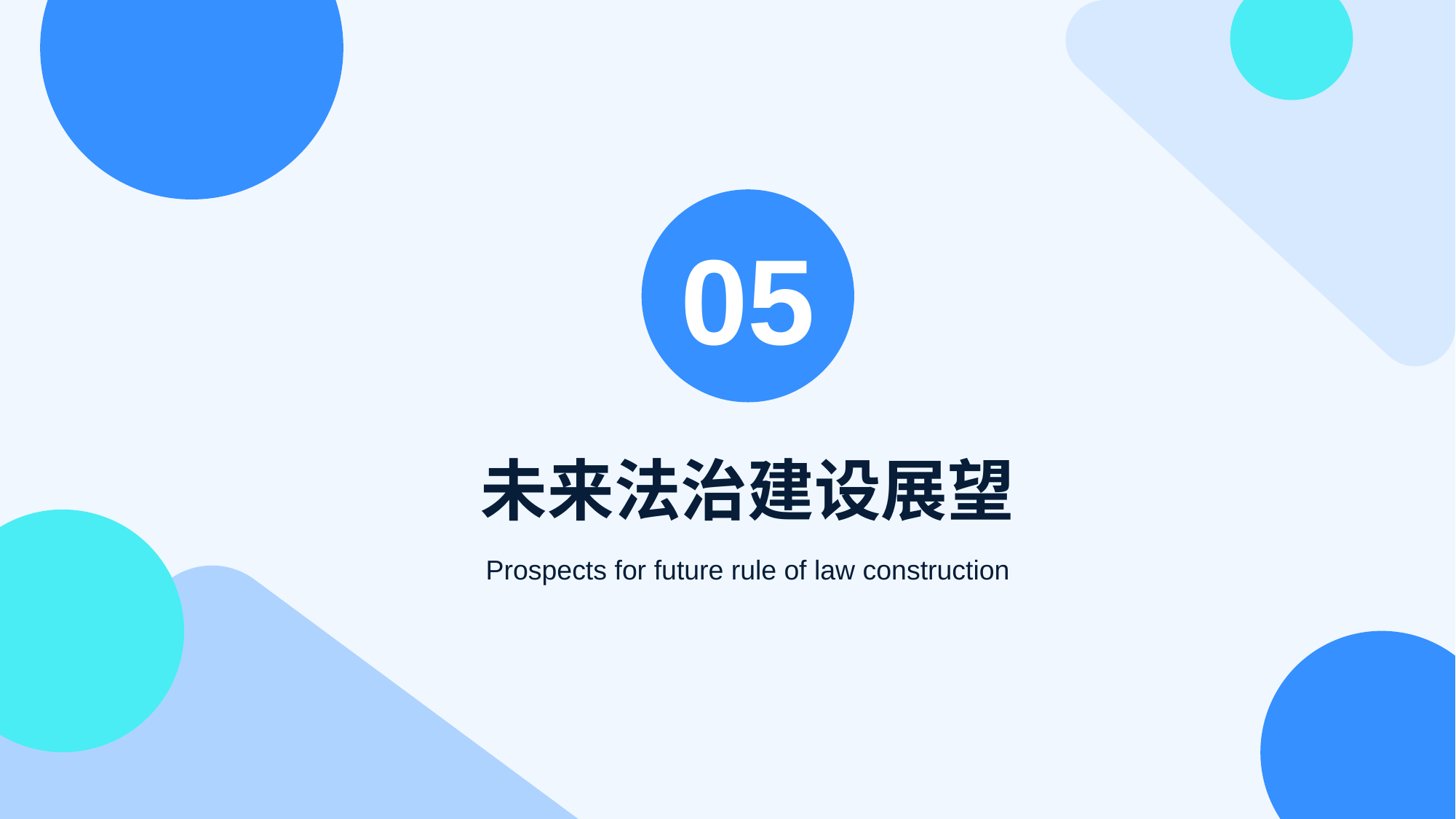

05
未来法治建设展望

Prospects for future rule of law construction